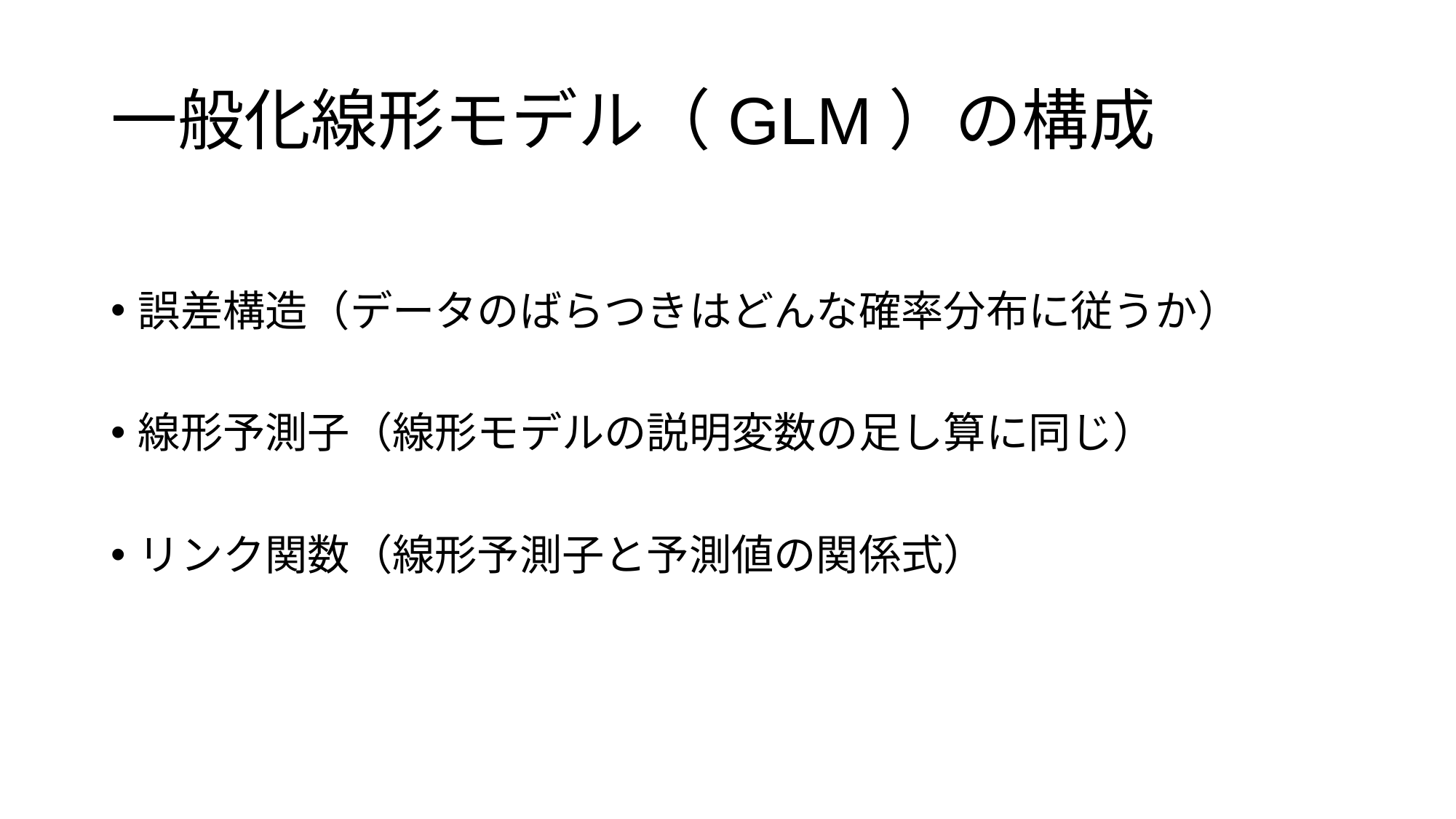

# 一般化線形モデル（GLM）の構成

誤差構造（データのばらつきはどんな確率分布に従うか）

線形予測子（線形モデルの説明変数の足し算に同じ）

リンク関数（線形予測子と予測値の関係式）